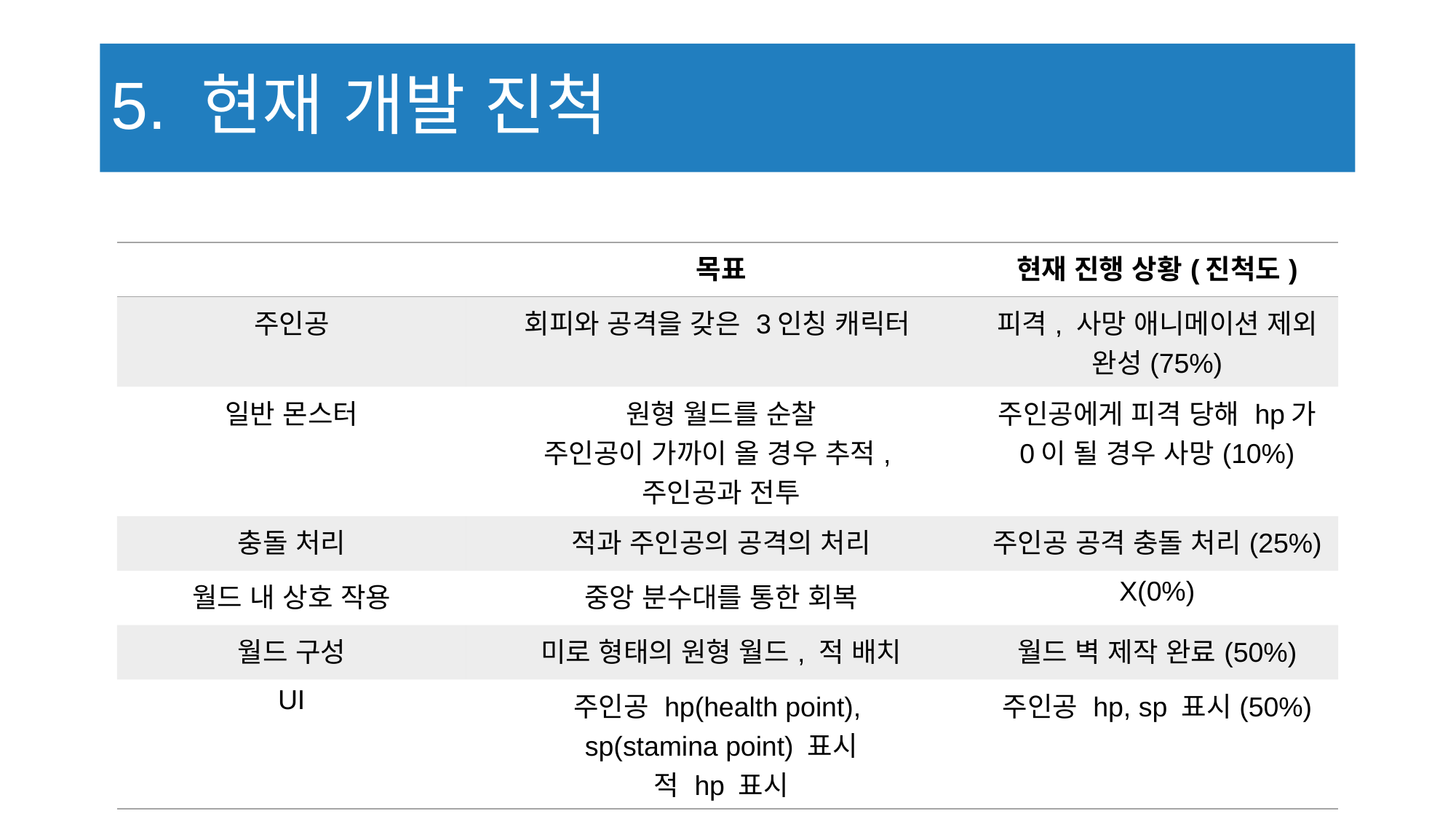

# 5. 현재 개발 진척
|  | 목표 | 현재 진행 상황(진척도) |
| --- | --- | --- |
| 주인공 | 회피와 공격을 갖은 3인칭 캐릭터 | 피격, 사망 애니메이션 제외 완성(75%) |
| 일반 몬스터 | 원형 월드를 순찰 주인공이 가까이 올 경우 추적, 주인공과 전투 | 주인공에게 피격 당해 hp가 0이 될 경우 사망(10%) |
| 충돌 처리 | 적과 주인공의 공격의 처리 | 주인공 공격 충돌 처리(25%) |
| 월드 내 상호 작용 | 중앙 분수대를 통한 회복 | X(0%) |
| 월드 구성 | 미로 형태의 원형 월드, 적 배치 | 월드 벽 제작 완료(50%) |
| UI | 주인공 hp(health point), sp(stamina point) 표시 적 hp 표시 | 주인공 hp, sp 표시(50%) |